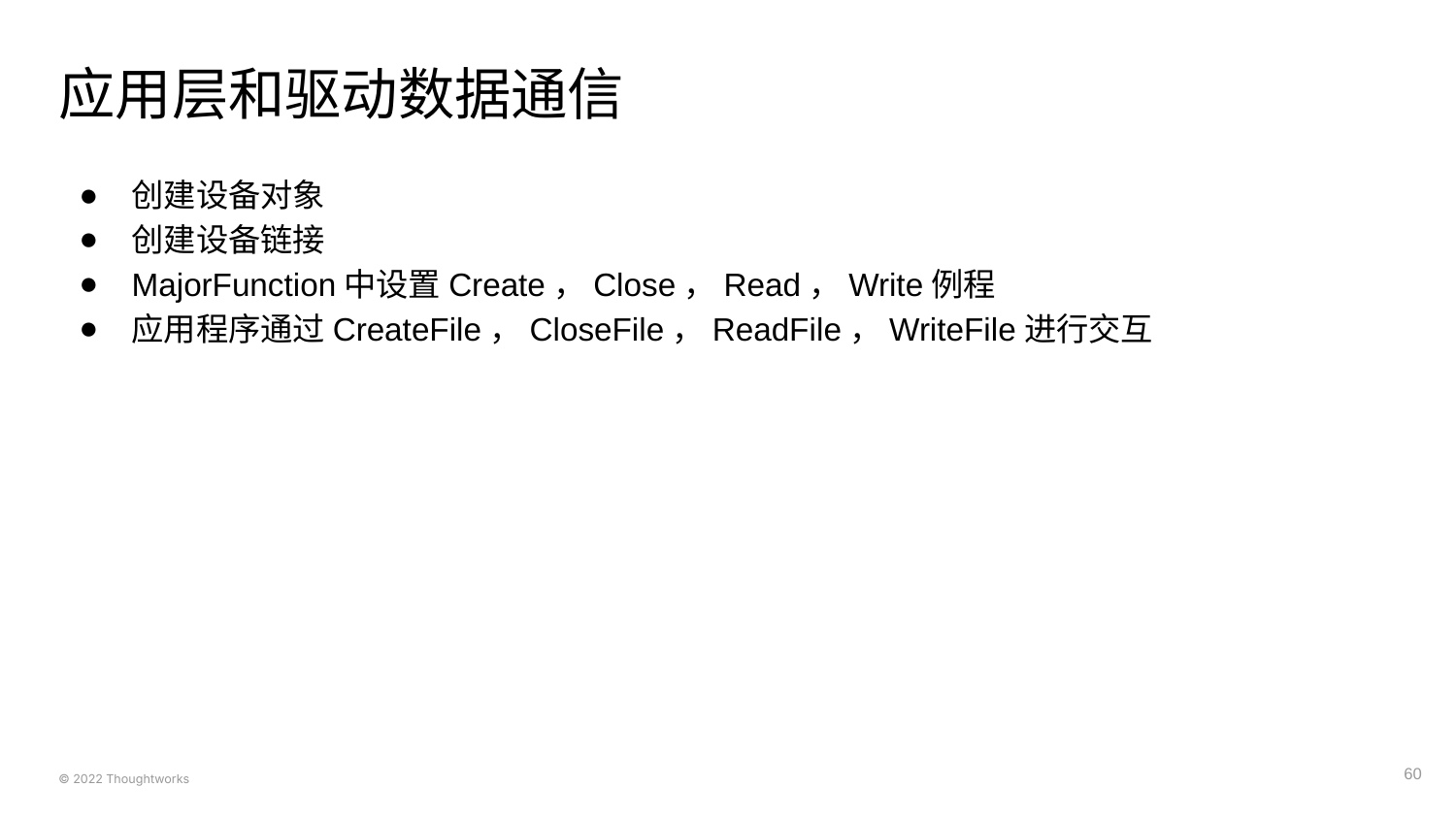

# 应用层和驱动数据通信
创建设备对象
创建设备链接
MajorFunction中设置Create，Close，Read，Write例程
应用程序通过CreateFile，CloseFile，ReadFile，WriteFile进行交互
60